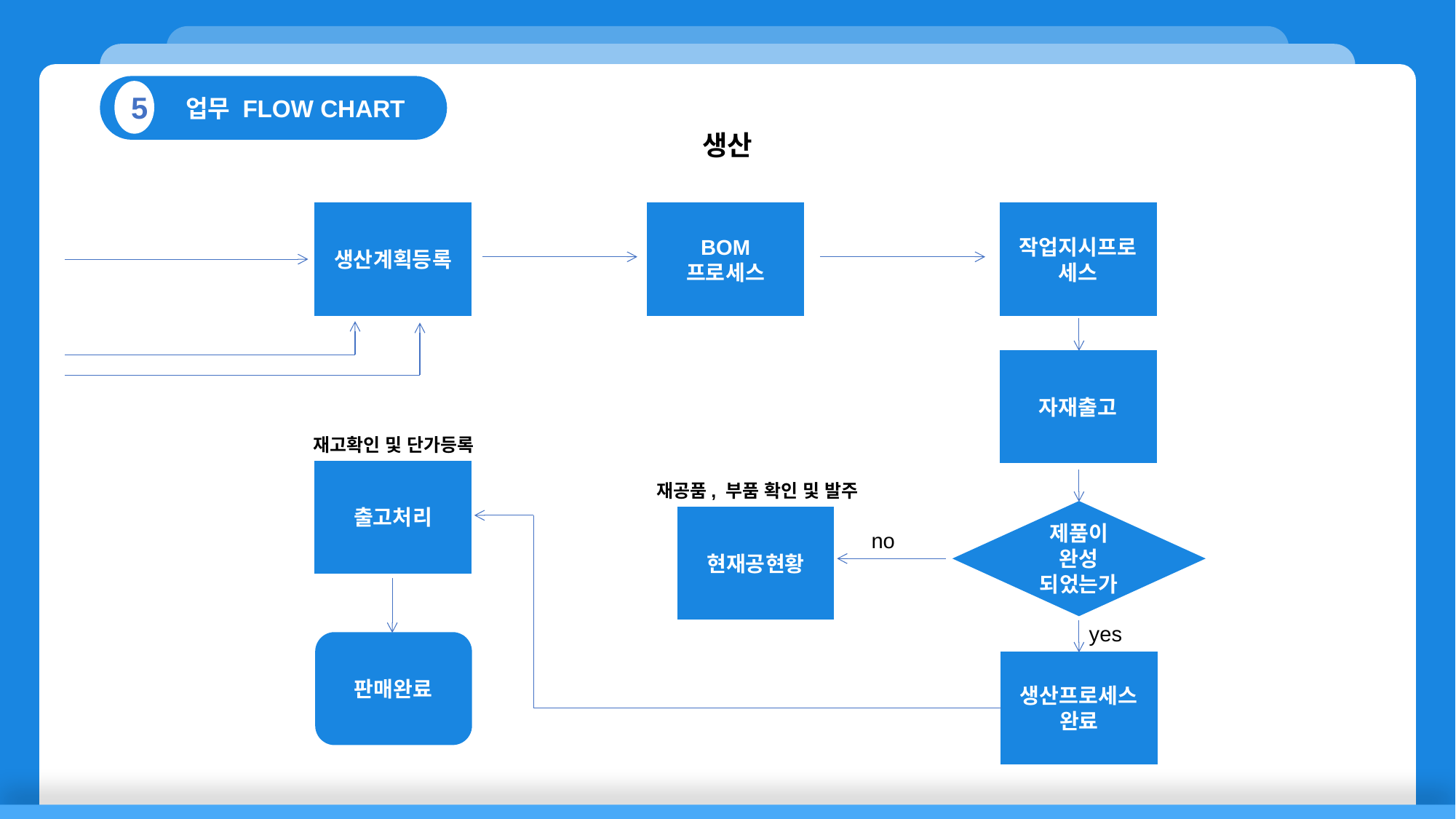

업무 FLOW CHART
5
생산
생산계획등록
BOM
프로세스
작업지시프로세스
자재출고
재고확인 및 단가등록
출고처리
재공품, 부품 확인 및 발주
제품이
완성
되었는가
현재공현황
no
yes
판매완료
생산프로세스완료